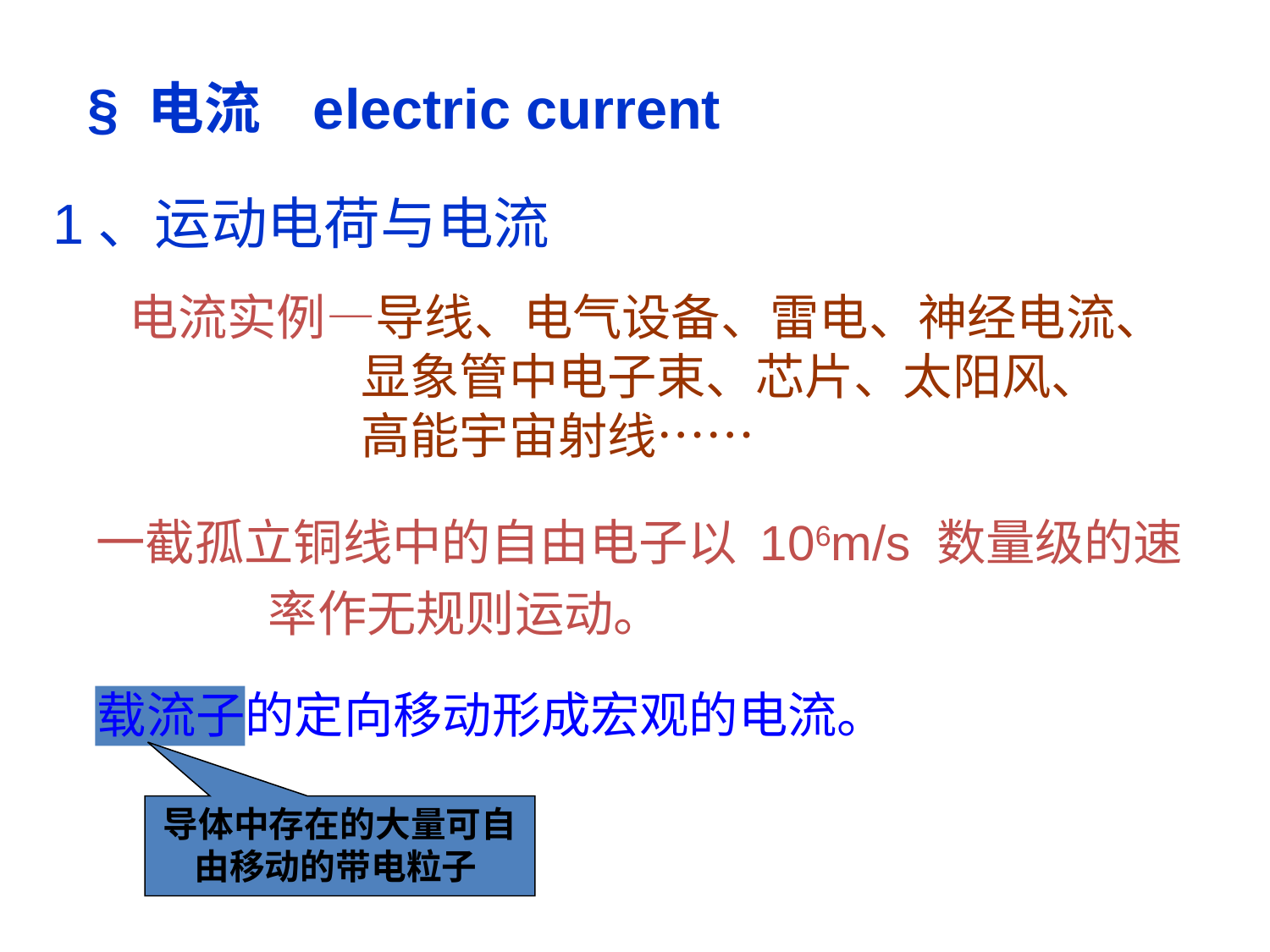

§ 电流   electric current
1、运动电荷与电流
电流实例—导线、电气设备、雷电、神经电流、
                    显象管中电子束、芯片、太阳风、
                    高能宇宙射线……
一截孤立铜线中的自由电子以 106m/s 数量级的速率作无规则运动。
载流子的定向移动形成宏观的电流。

导体中存在的大量可自由移动的带电粒子